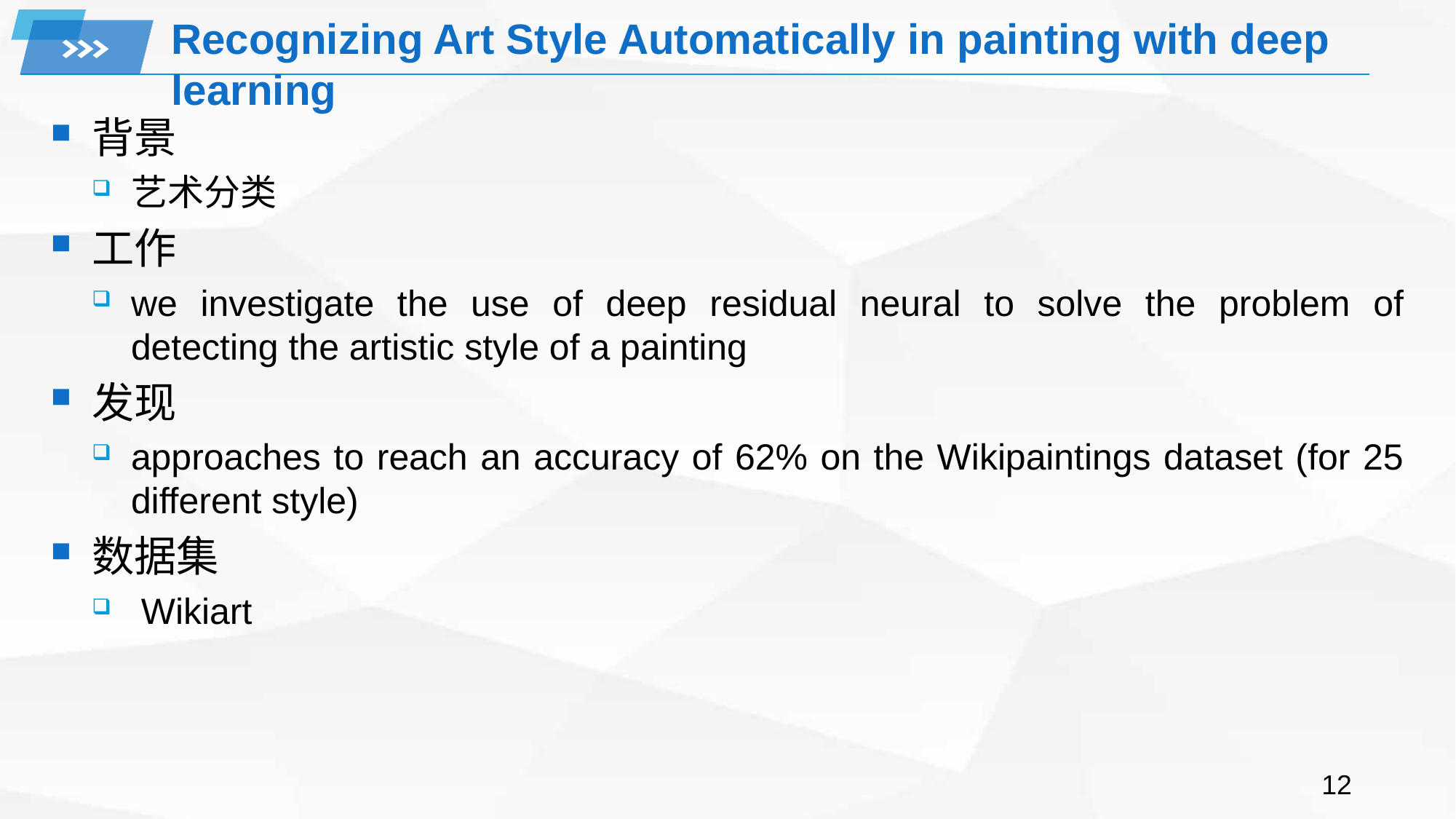

# Recognizing Art Style Automatically in painting with deep learning
背景
艺术分类
工作
we investigate the use of deep residual neural to solve the problem of detecting the artistic style of a painting
发现
approaches to reach an accuracy of 62% on the Wikipaintings dataset (for 25 different style)
数据集
 Wikiart